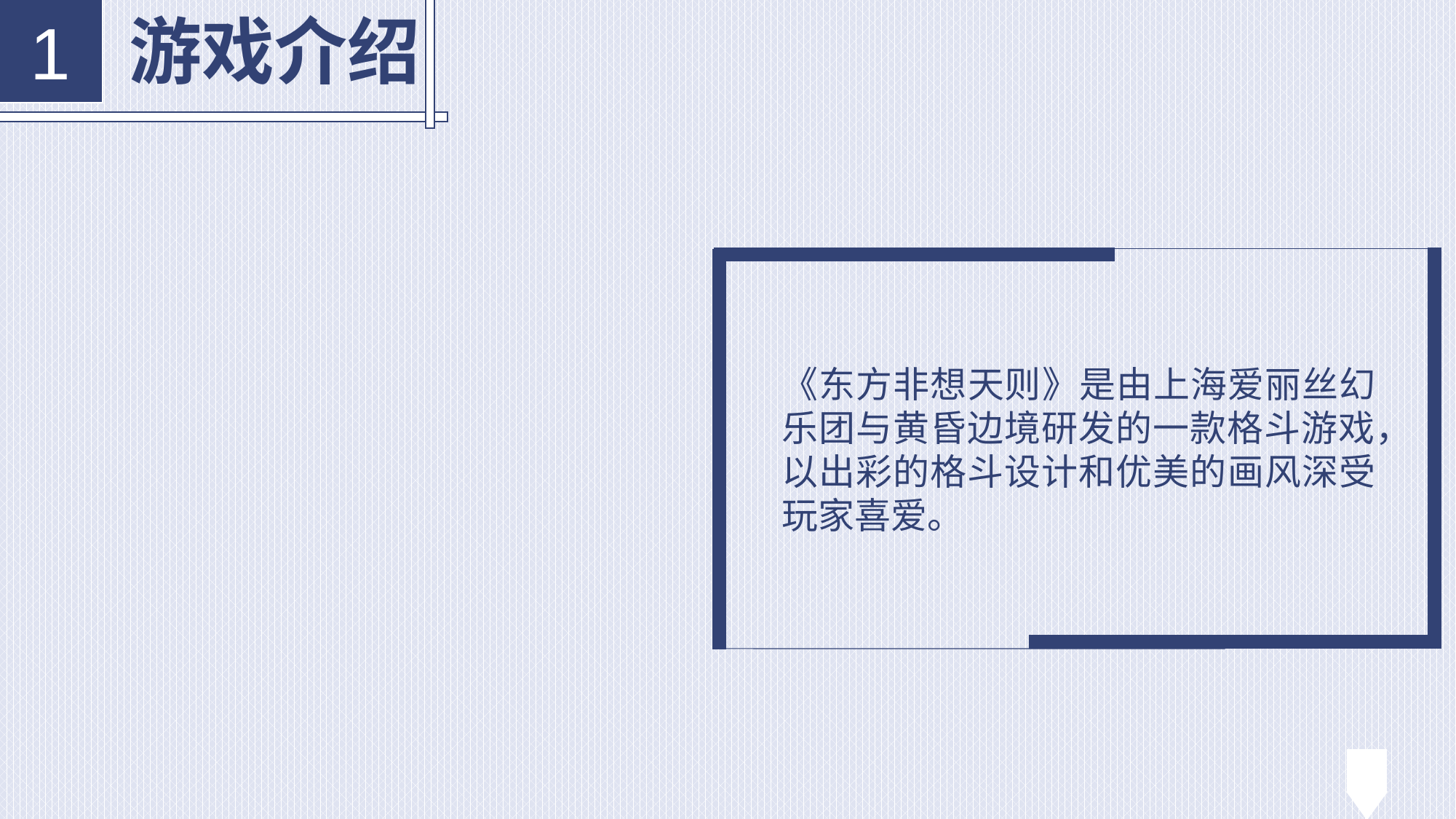

游戏介绍

1

《东方非想天则》是由上海爱丽丝幻乐团与黄昏边境研发的一款格斗游戏，以出彩的格斗设计和优美的画风深受玩家喜爱。

5